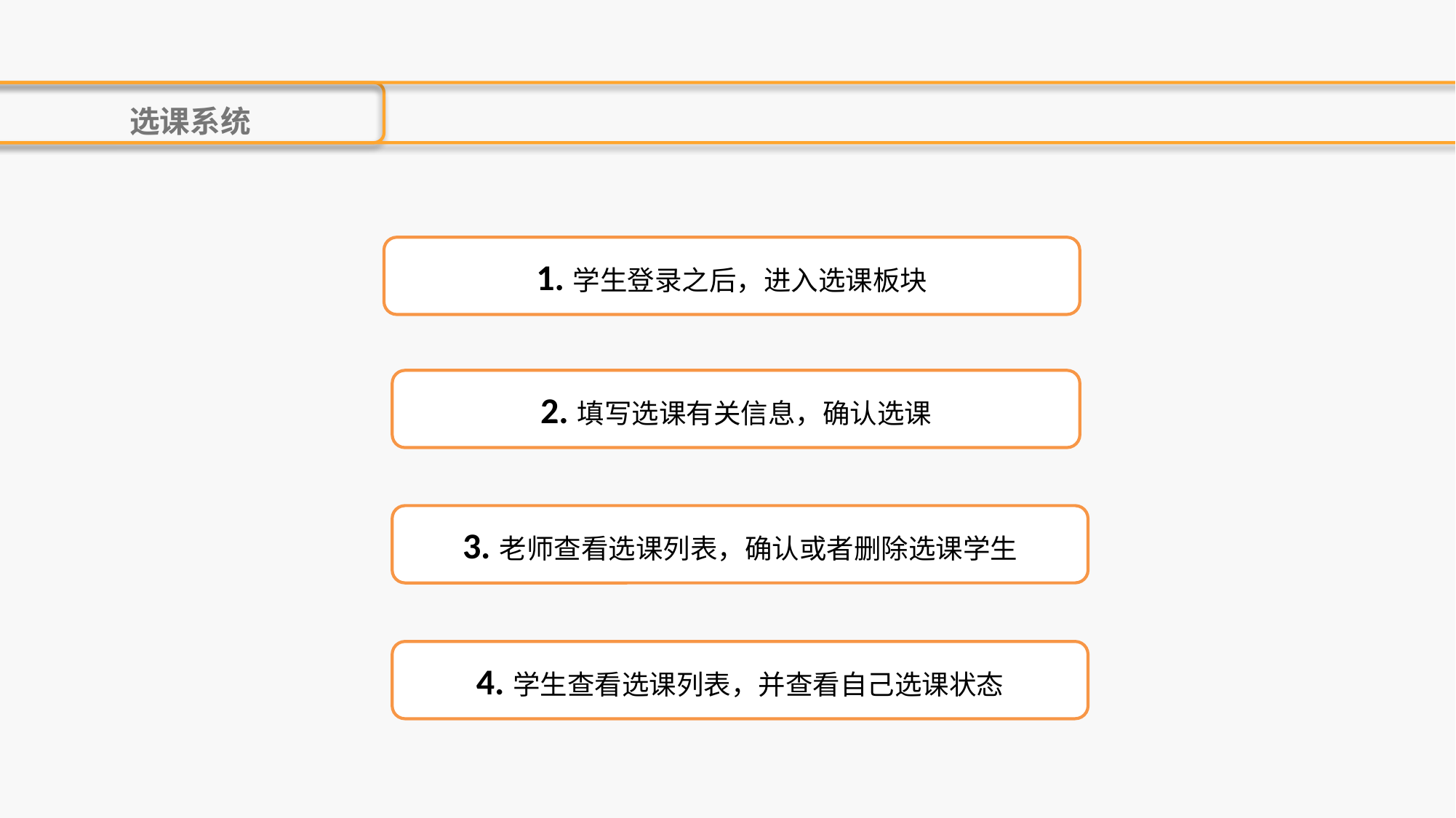

选课系统
1.学生登录之后，进入选课板块
2.填写选课有关信息，确认选课
3.老师查看选课列表，确认或者删除选课学生
4.学生查看选课列表，并查看自己选课状态